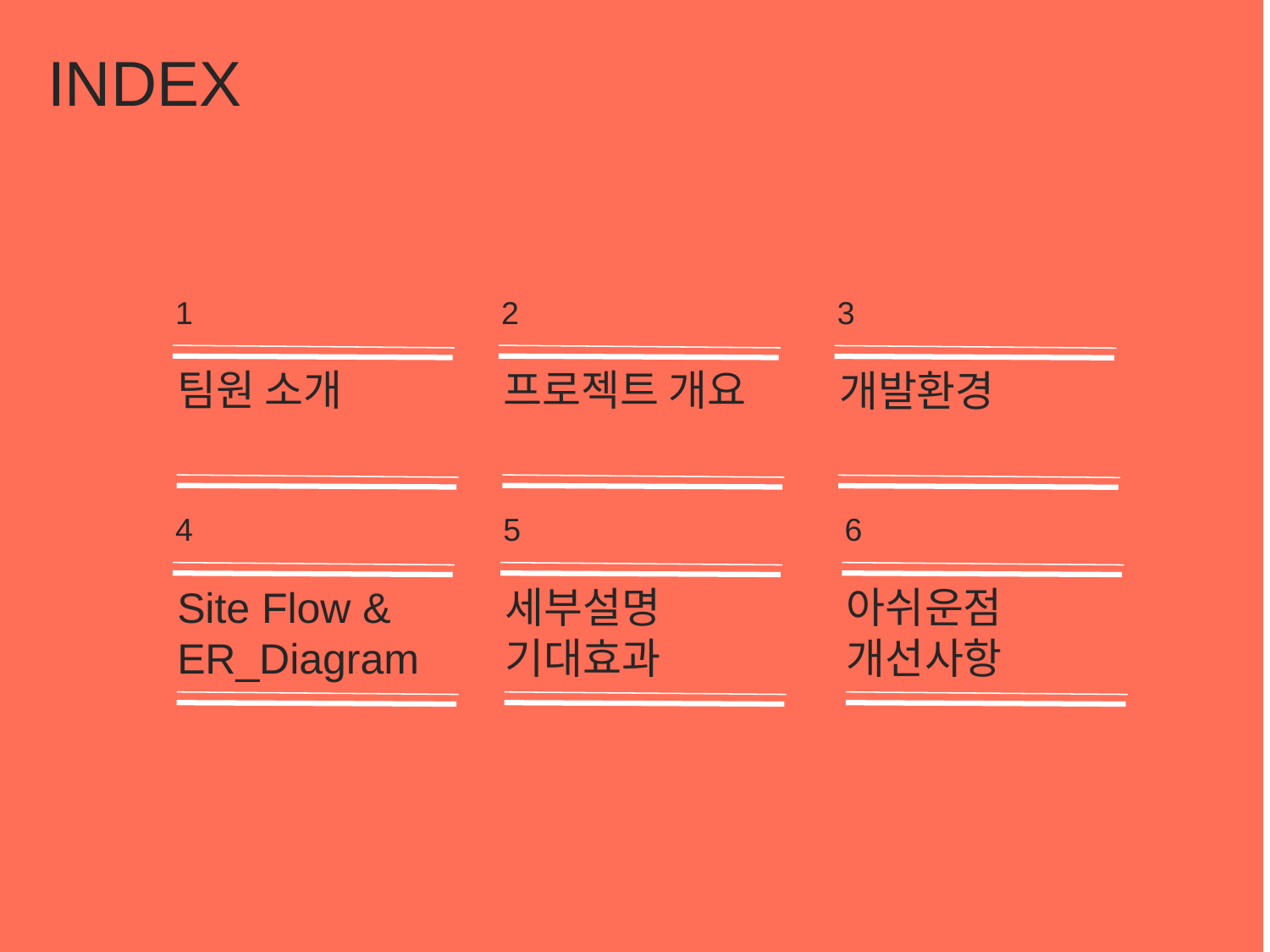

INDEX
1
팀원 소개
2
프로젝트 개요
3
개발환경

4
Site Flow &
ER_Diagram
5
세부설명
기대효과
6
아쉬운점
개선사항